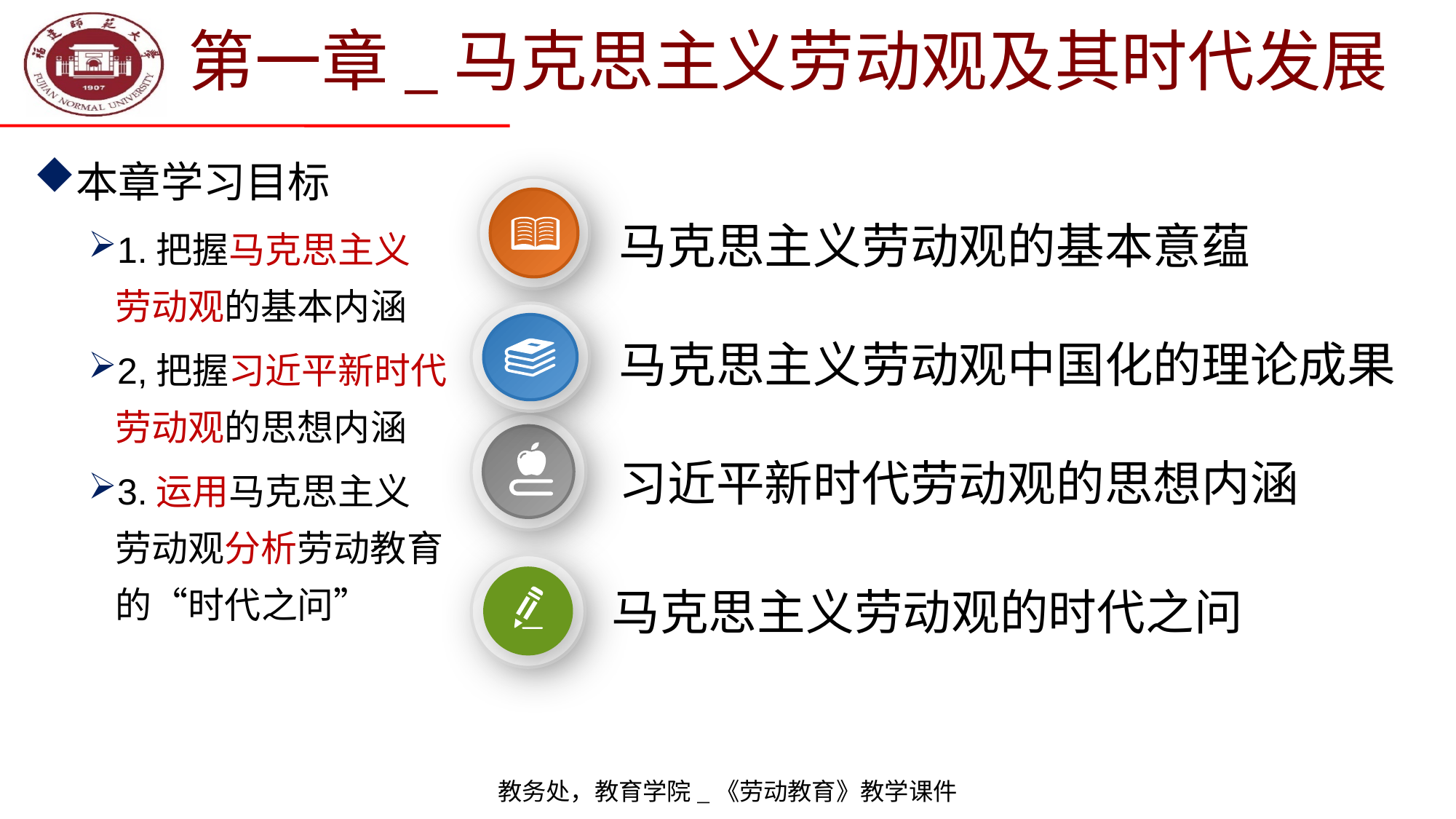

# 第一章_马克思主义劳动观及其时代发展
本章学习目标
1.把握马克思主义
劳动观的基本内涵
2,把握习近平新时代劳动观的思想内涵
3.运用马克思主义
劳动观分析劳动教育的“时代之问”

马克思主义劳动观的基本意蕴

马克思主义劳动观中国化的理论成果

习近平新时代劳动观的思想内涵

马克思主义劳动观的时代之问